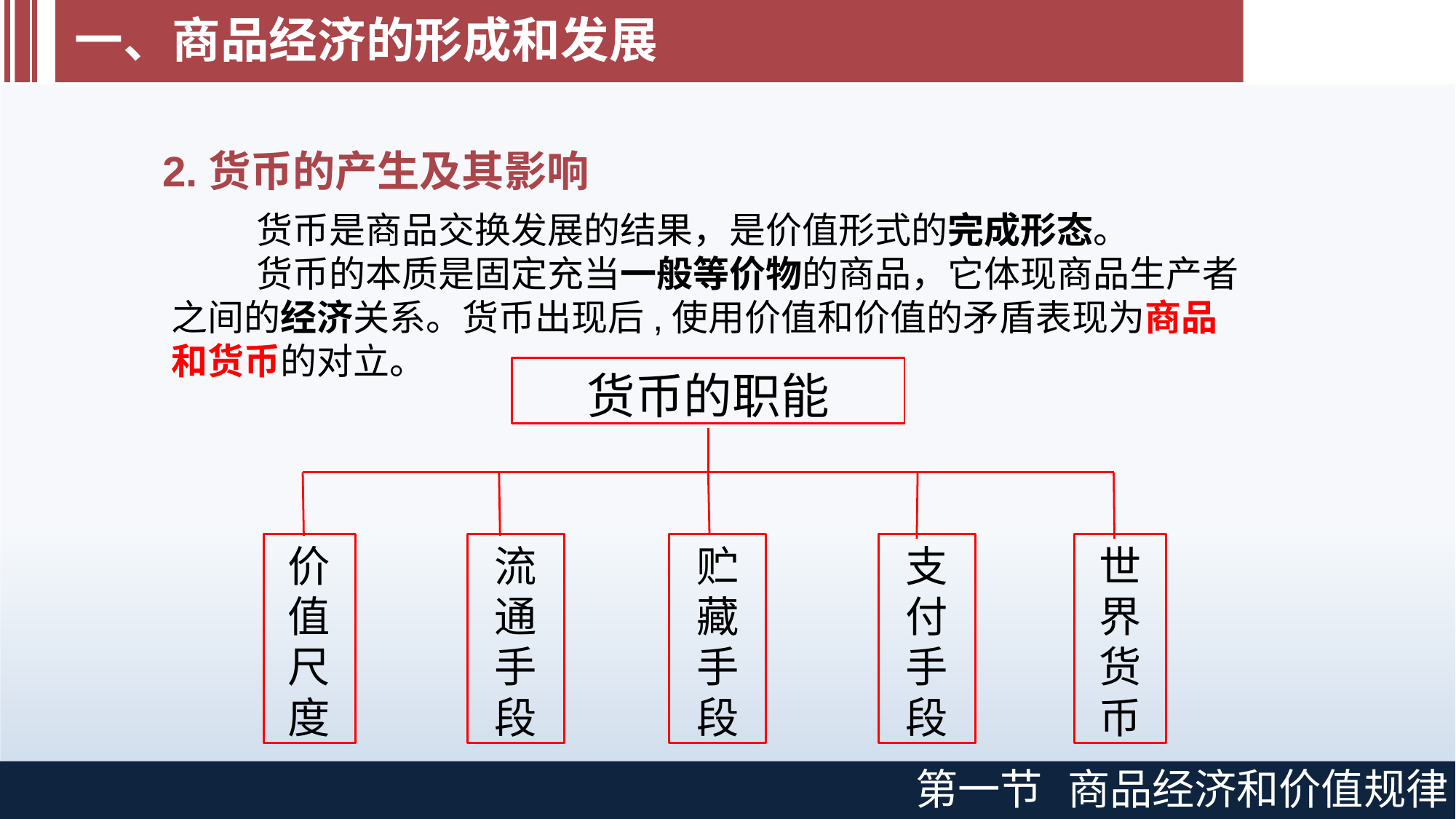

# 一、商品经济的形成和发展

2.货币的产生及其影响
货币是商品交换发展的结果，是价值形式的完成形态。
货币的本质是固定充当一般等价物的商品，它体现商品生产者 之间的经济关系。货币出现后,使用价值和价值的矛盾表现为商品和货币的对立。

货币的职能

价 值 尺 度

流 通 手 段

贮 藏 手 段

支 付 手 段

世 界 货 币
第一节
商品经济和价值规律